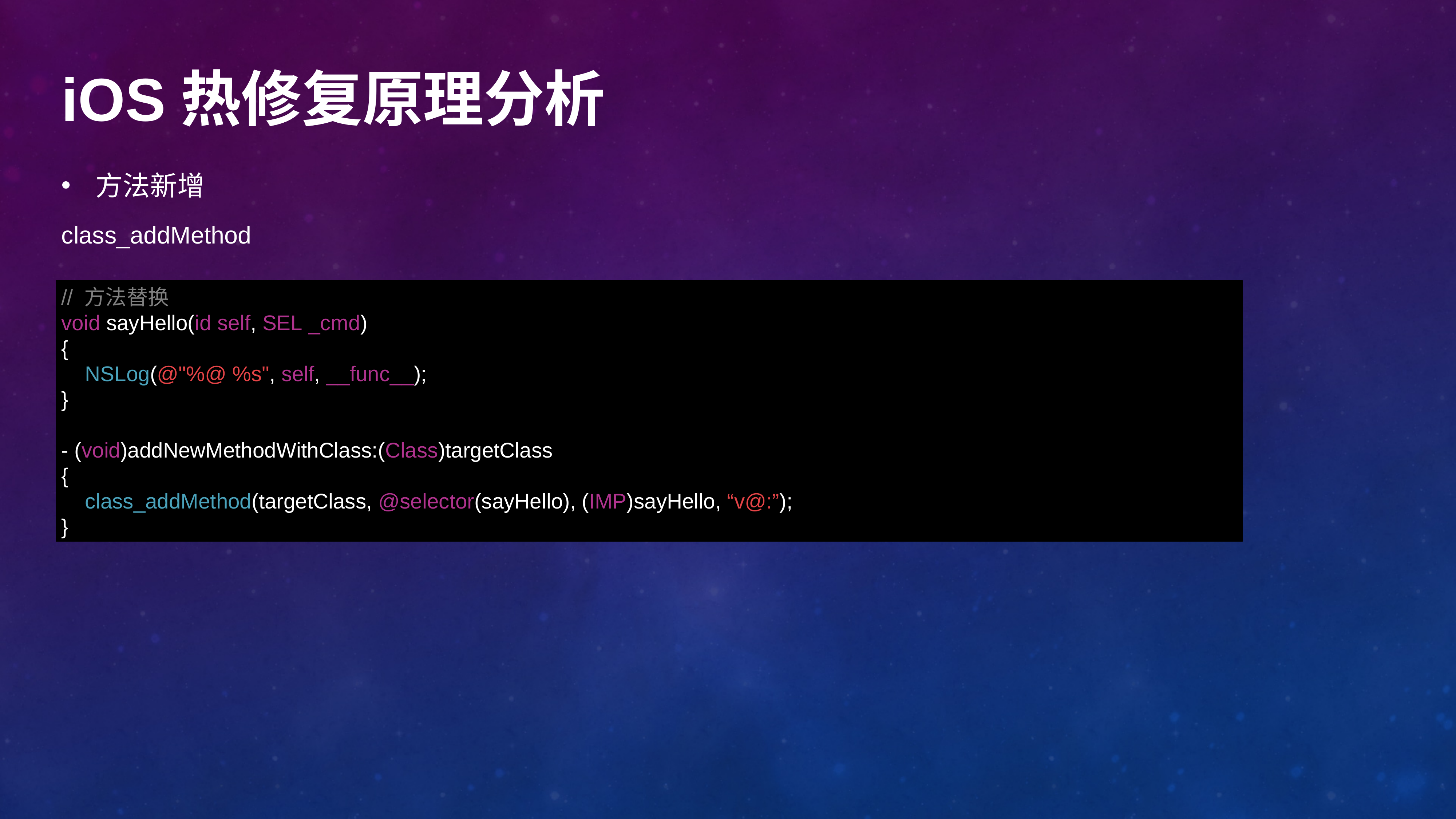

iOS热修复原理分析
#
方法新增
class_addMethod
// 方法替换
void sayHello(id self, SEL _cmd)
{
    NSLog(@"%@ %s", self, __func__);
}

- (void)addNewMethodWithClass:(Class)targetClass
{
    class_addMethod(targetClass, @selector(sayHello), (IMP)sayHello, “v@:”);
}